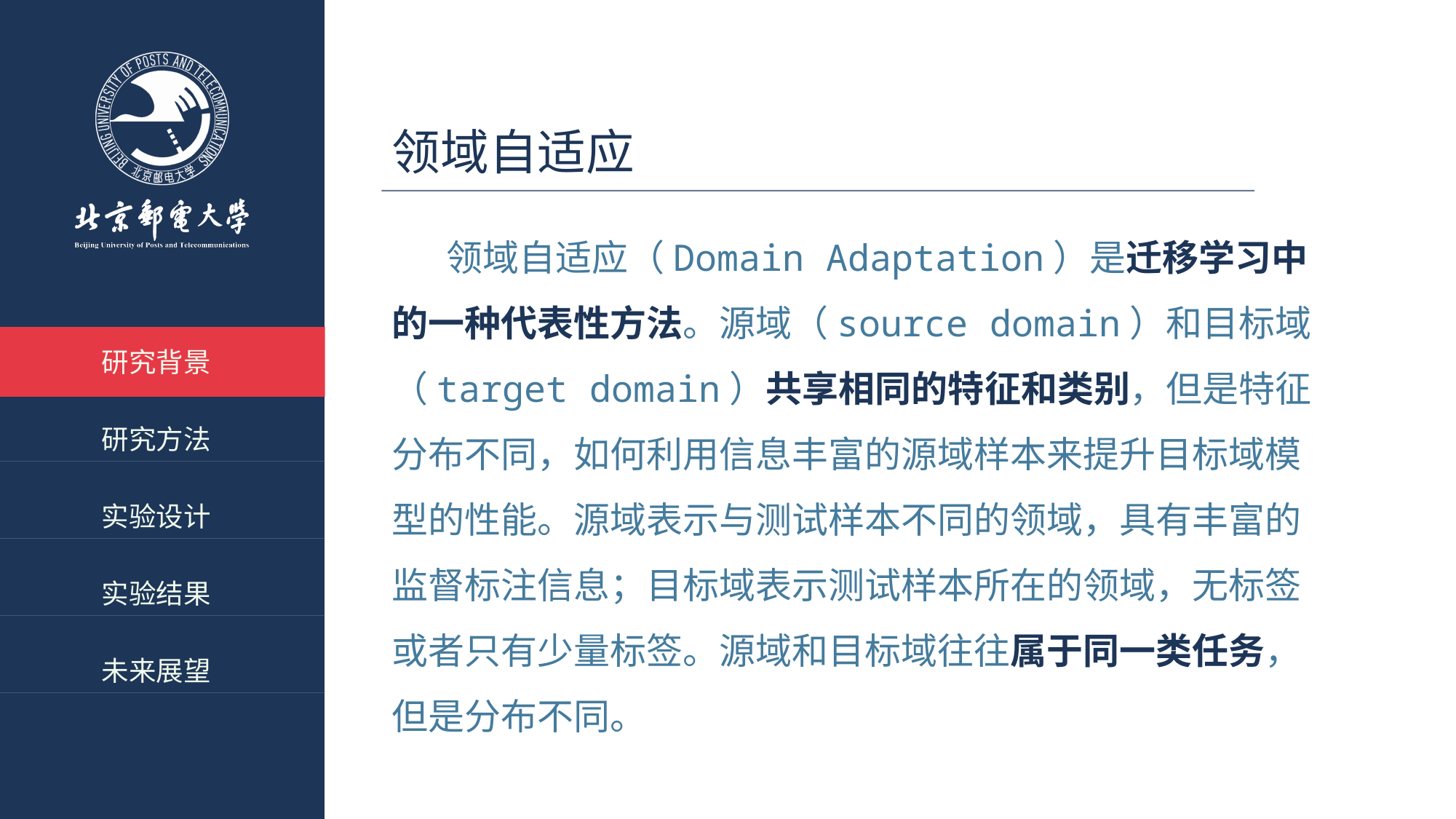

# 领域自适应
领域自适应（Domain Adaptation）是迁移学习中的一种代表性方法。源域（source domain）和目标域（target domain）共享相同的特征和类别，但是特征分布不同，如何利用信息丰富的源域样本来提升目标域模型的性能。源域表示与测试样本不同的领域，具有丰富的监督标注信息；目标域表示测试样本所在的领域，无标签或者只有少量标签。源域和目标域往往属于同一类任务，但是分布不同。